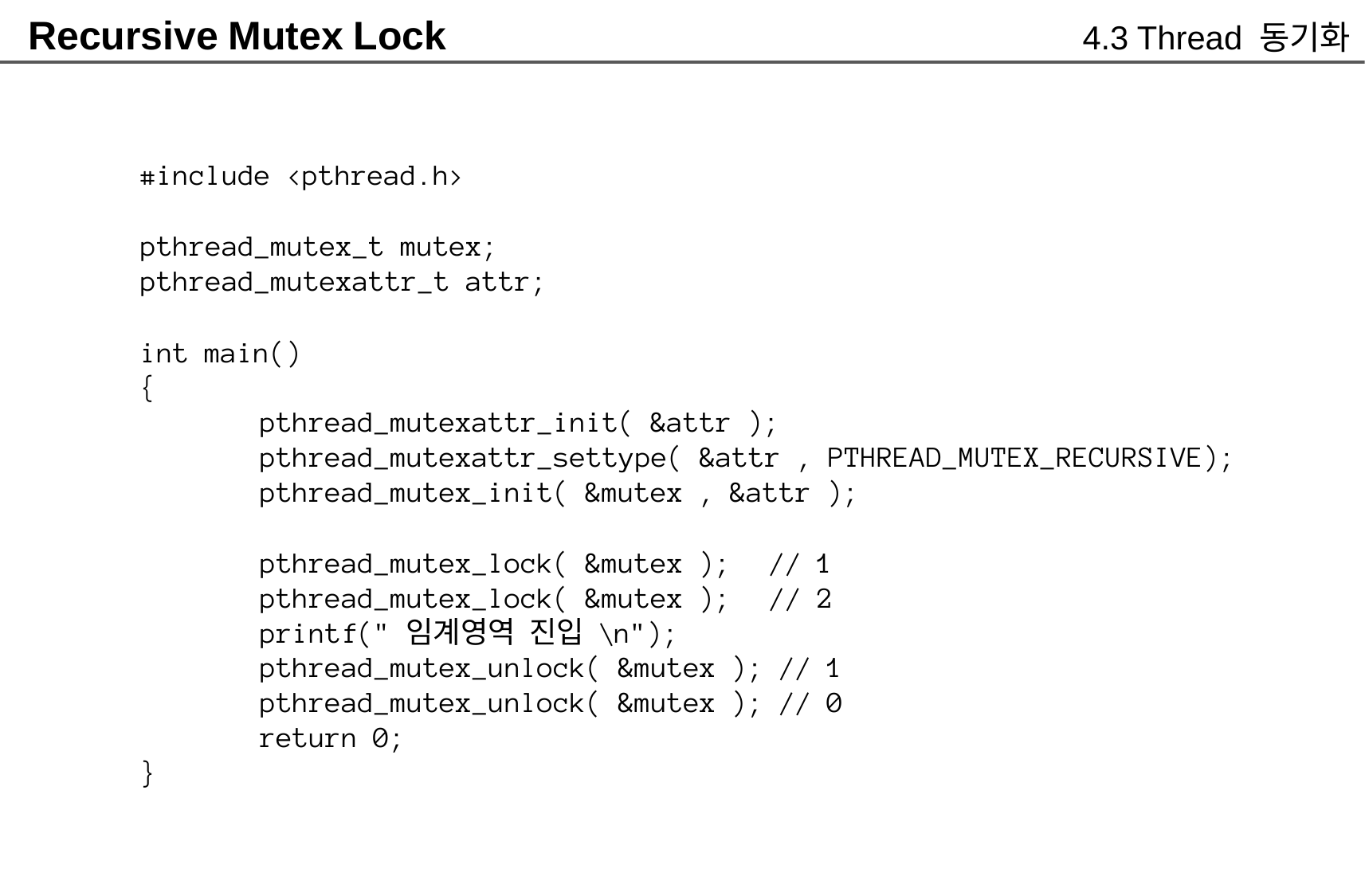

Recursive Mutex Lock
4.3 Thread 동기화

#include  <pthread.h>

pthread_mutex_t  mutex;
pthread_mutexattr_t  attr;

int  main()
{
	pthread_mutexattr_init(  &attr  );
	pthread_mutexattr_settype(  &attr  ,  PTHREAD_MUTEX_RECURSIVE);
	pthread_mutex_init(  &mutex  ,  &attr  );

	pthread_mutex_lock(  &mutex  );     //  1
	pthread_mutex_lock(  &mutex  );     //  2
	printf(" 임계영역  진입 \n");
	pthread_mutex_unlock(  &mutex  );  //  1
	pthread_mutex_unlock(  &mutex  );  //  0
	return  0;
}